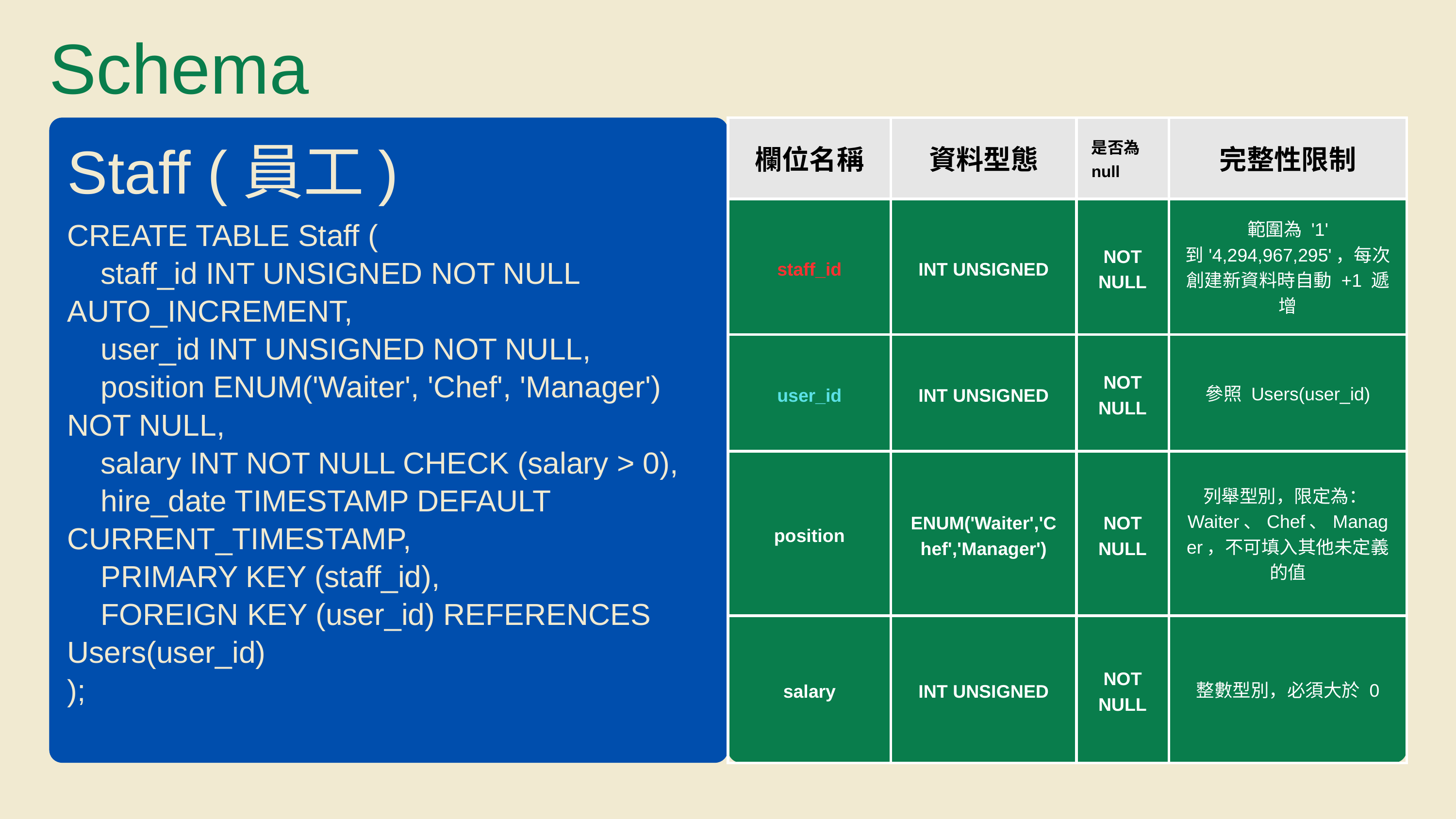

Schema

| 欄位名稱 | 資料型態 | 是否為null | 完整性限制 |
| --- | --- | --- | --- |
| staff\_id | INT UNSIGNED | NOT NULL | 範圍為 '1' 到'4,294,967,295'，每次創建新資料時自動 +1 遞增 |
| user\_id | INT UNSIGNED | NOT NULL | 參照 Users(user\_id) |
| position | ENUM('Waiter','Chef','Manager') | NOT NULL | 列舉型別，限定為：Waiter、Chef、Manager，不可填入其他未定義的值 |
| salary | INT UNSIGNED | NOT NULL | 整數型別，必須大於 0 |
Staff (員工)
CREATE TABLE Staff (
    staff_id INT UNSIGNED NOT NULL AUTO_INCREMENT,
    user_id INT UNSIGNED NOT NULL,
    position ENUM('Waiter', 'Chef', 'Manager') NOT NULL,
    salary INT NOT NULL CHECK (salary > 0),
    hire_date TIMESTAMP DEFAULT CURRENT_TIMESTAMP,
    PRIMARY KEY (staff_id),
    FOREIGN KEY (user_id) REFERENCES Users(user_id)
);